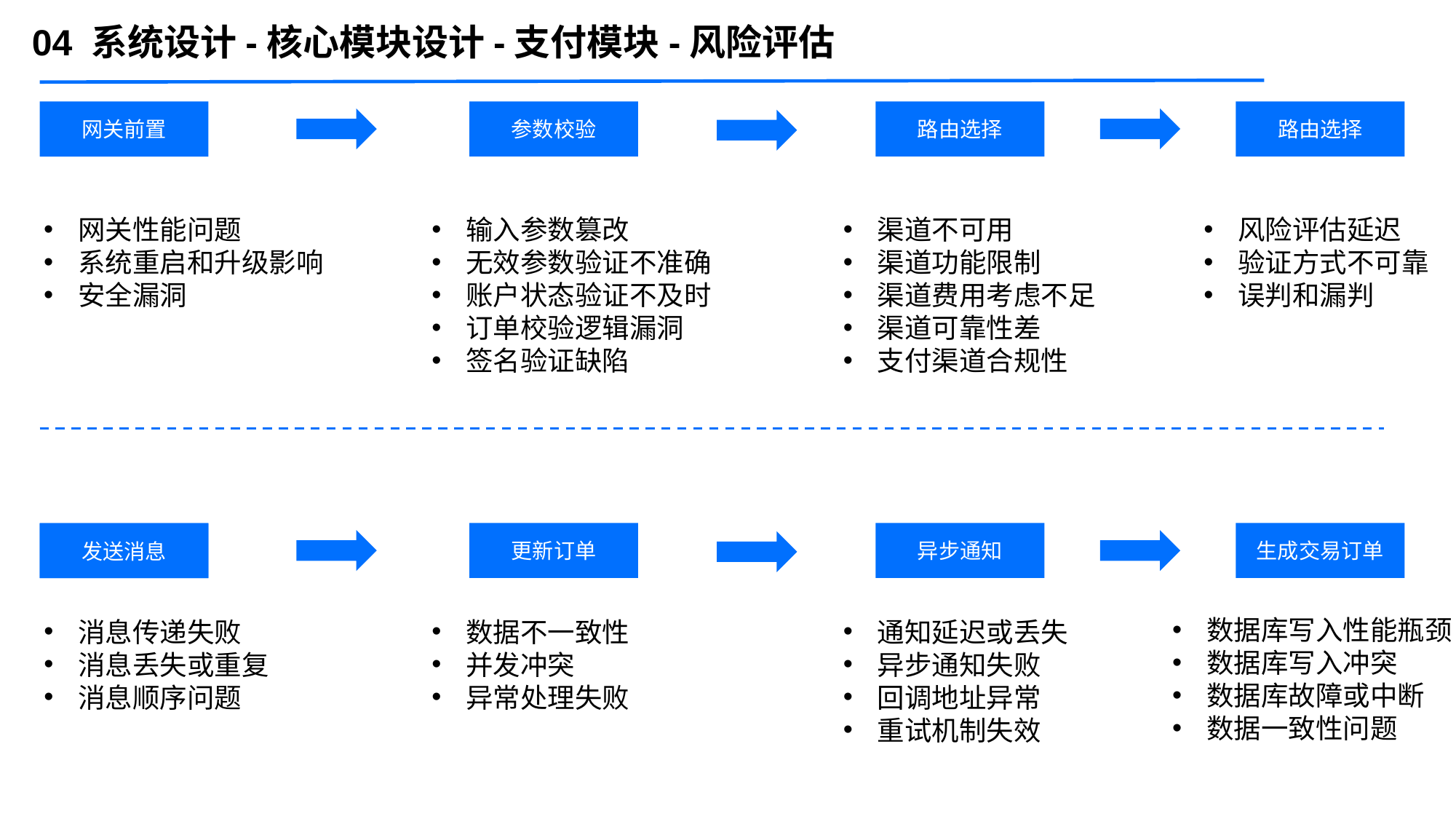

04 系统设计-核心模块设计-支付模块-风险评估

参数校验
路由选择
路由选择
网关前置

网关性能问题
系统重启和升级影响
安全漏洞
输入参数篡改
无效参数验证不准确
账户状态验证不及时
订单校验逻辑漏洞
签名验证缺陷
渠道不可用
渠道功能限制
渠道费用考虑不足
渠道可靠性差
支付渠道合规性
风险评估延迟
验证方式不可靠
误判和漏判

更新订单
异步通知
生成交易订单
研究问题
发送消息
数据库写入性能瓶颈
数据库写入冲突
数据库故障或中断
数据一致性问题
消息传递失败
消息丢失或重复
消息顺序问题
数据不一致性
并发冲突
异常处理失败
通知延迟或丢失
异步通知失败
回调地址异常
重试机制失效